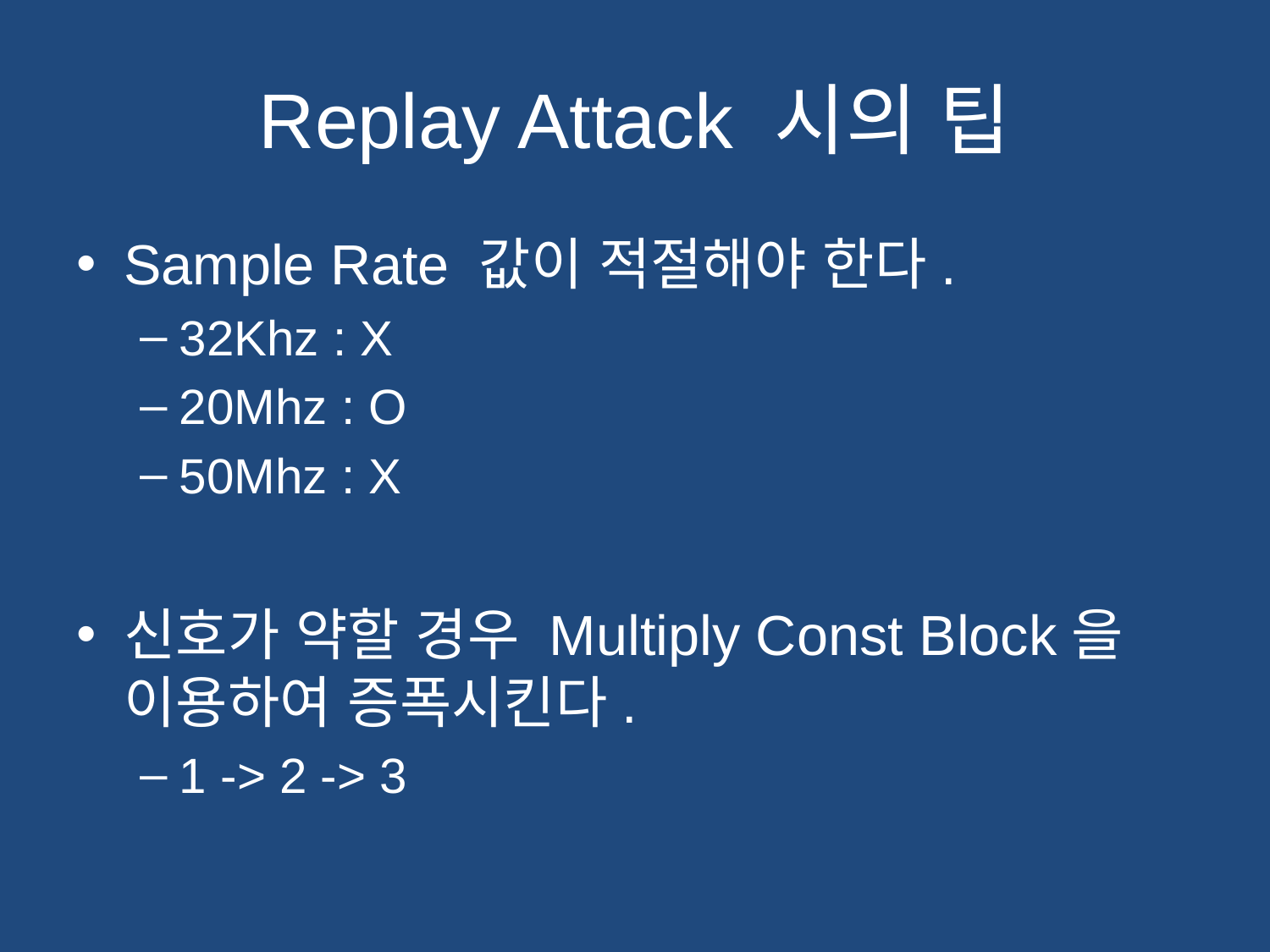

# Replay Attack 시의 팁
Sample Rate 값이 적절해야 한다.
32Khz : X
20Mhz : O
50Mhz : X

신호가 약할 경우 Multiply Const Block을
이용하여 증폭시킨다.
1 -> 2 -> 3